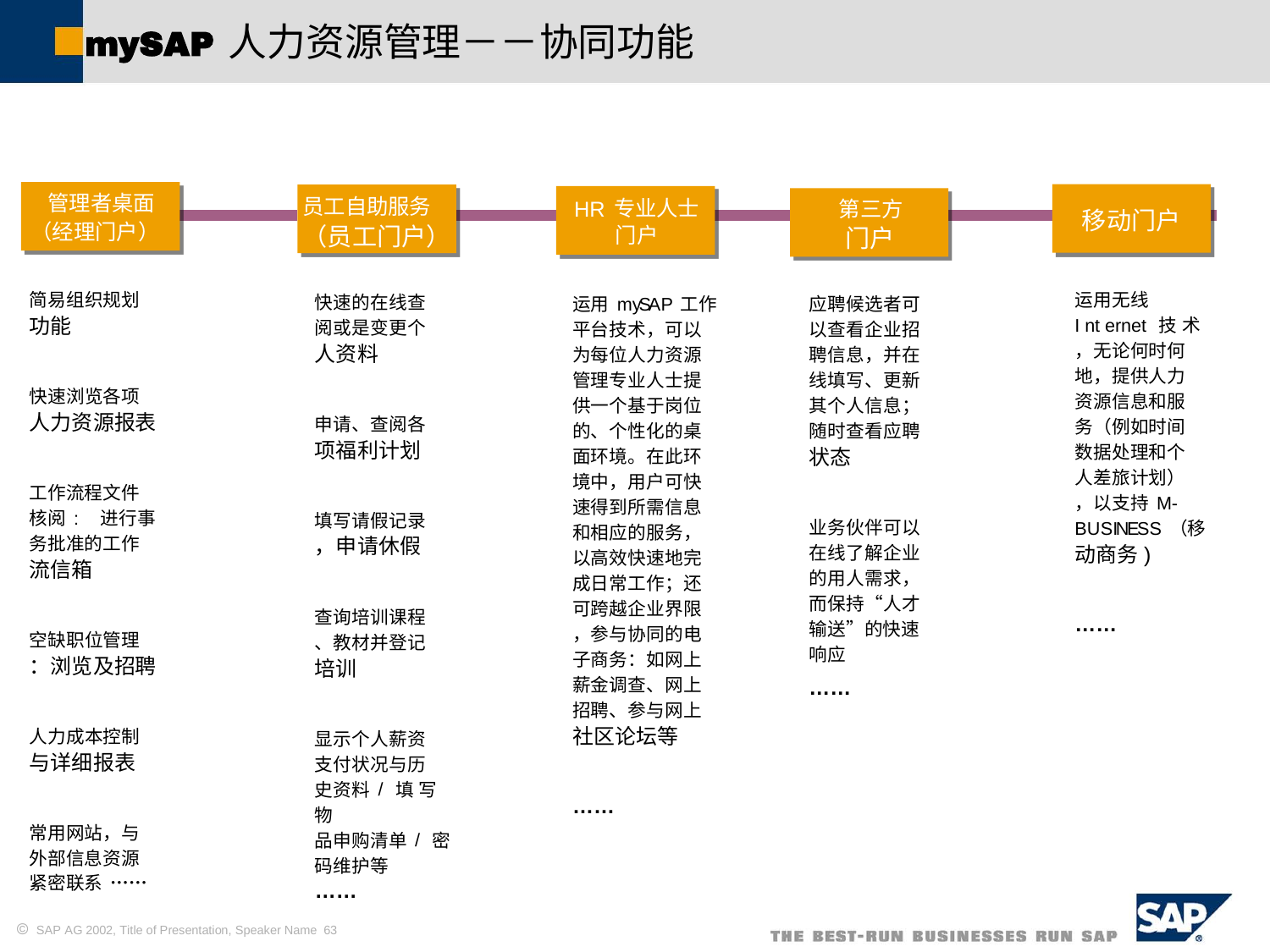

mySAP人力资源管理－－协同功能

管理者桌面
（经理门户）

员工自助服务
（员工门户）

HR专业人士
门户

移动门户

第三方
门户

简易组织规划
功能
运用无线
Internet技术
，无论何时何
地，提供人力
资源信息和服
务（例如时间
数据处理和个
人差旅计划）
，以支持M-
BUSINESS（移
动商务)
快速的在线查
阅或是变更个
人资料
运用mySAP工作
平台技术，可以
为每位人力资源
管理专业人士提
供一个基于岗位
的、个性化的桌
面环境。在此环
境中，用户可快
速得到所需信息
和相应的服务，
以高效快速地完
成日常工作；还
可跨越企业界限
，参与协同的电
子商务：如网上
薪金调查、网上
招聘、参与网上
社区论坛等
应聘候选者可
以查看企业招
聘信息，并在
线填写、更新
其个人信息；
随时查看应聘
状态
快速浏览各项
人力资源报表
申请、查阅各
项福利计划
工作流程文件
核阅: 进行事
务批准的工作
流信箱
填写请假记录
，申请休假
业务伙伴可以
在线了解企业
的用人需求，
而保持“人才
输送”的快速
响应
……
查询培训课程
、教材并登记
培训
……
空缺职位管理
：浏览及招聘
人力成本控制
与详细报表
显示个人薪资
支付状况与历
史资料/填写物
品申购清单/密
码维护等
……
……
常用网站，与
外部信息资源
紧密联系 ……
©  SAP AG 2002, Title of Presentation, Speaker Name  63